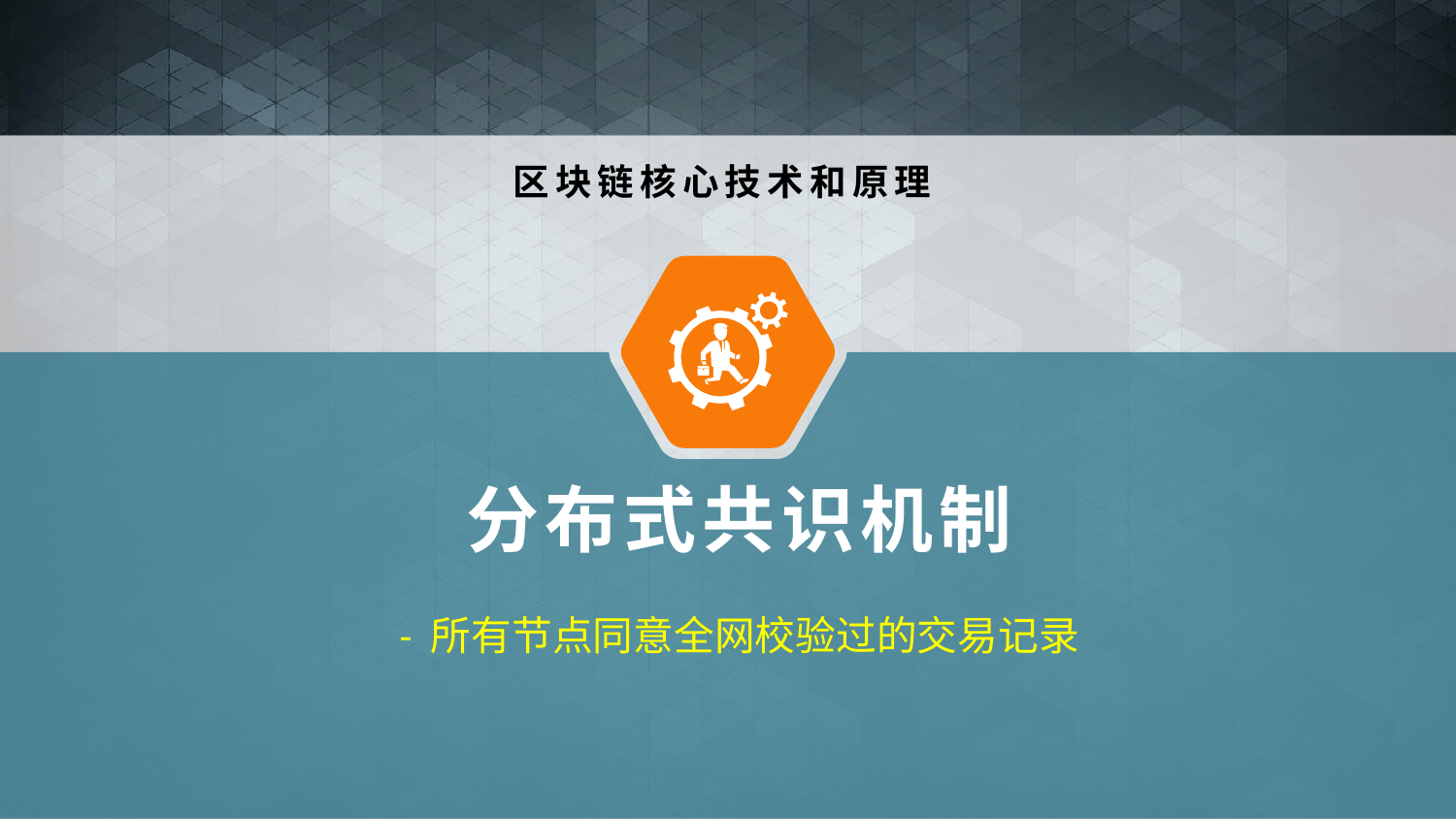

区块链核心技术和原理

分布式共识机制

- 所有节点同意全网校验过的交易记录